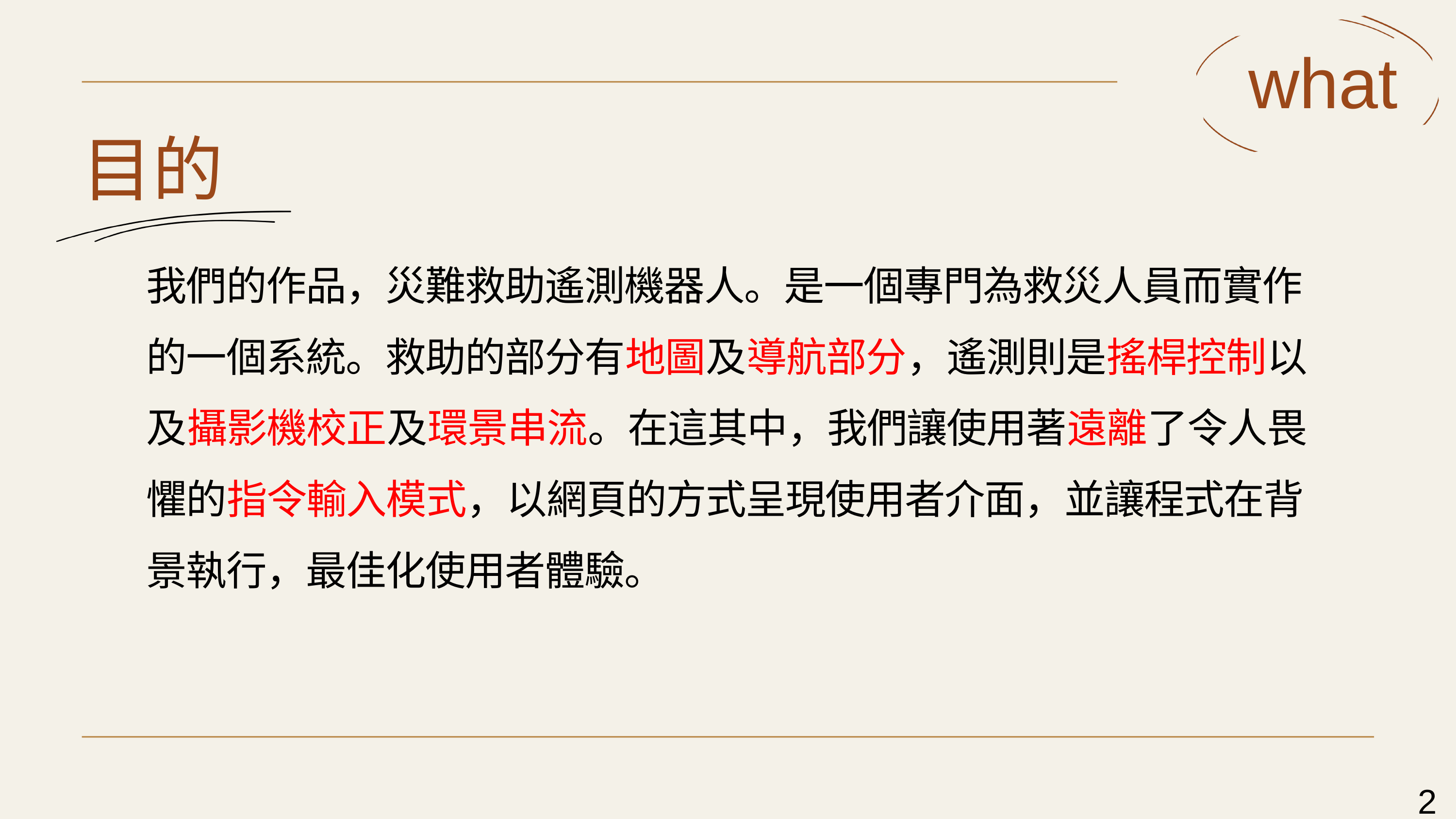

what

目的

我們的作品，災難救助遙測機器人。是一個專門為救災人員而實作的一個系統。救助的部分有地圖及導航部分，遙測則是搖桿控制以及攝影機校正及環景串流。在這其中，我們讓使用著遠離了令人畏懼的指令輸入模式，以網頁的方式呈現使用者介面，並讓程式在背景執行，最佳化使用者體驗。

2